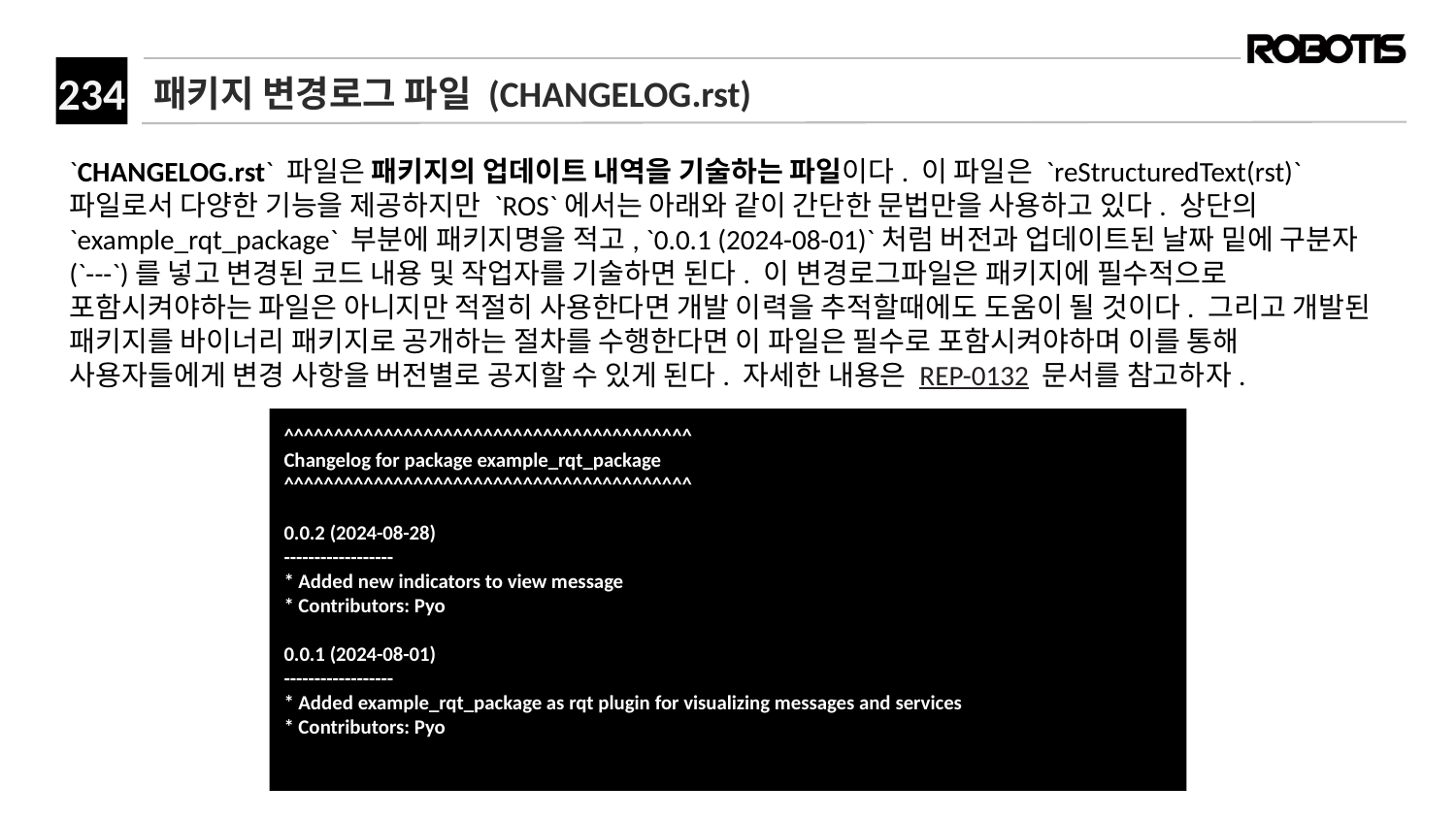

# 패키지 변경로그 파일 (CHANGELOG.rst)
`CHANGELOG.rst` 파일은 패키지의 업데이트 내역을 기술하는 파일이다. 이 파일은 `reStructuredText(rst)` 파일로서 다양한 기능을 제공하지만 `ROS`에서는 아래와 같이 간단한 문법만을 사용하고 있다. 상단의 `example_rqt_package` 부분에 패키지명을 적고, `0.0.1 (2024-08-01)`처럼 버전과 업데이트된 날짜 밑에 구분자(`---`)를 넣고 변경된 코드 내용 및 작업자를 기술하면 된다. 이 변경로그파일은 패키지에 필수적으로 포함시켜야하는 파일은 아니지만 적절히 사용한다면 개발 이력을 추적할때에도 도움이 될 것이다. 그리고 개발된 패키지를 바이너리 패키지로 공개하는 절차를 수행한다면 이 파일은 필수로 포함시켜야하며 이를 통해 사용자들에게 변경 사항을 버전별로 공지할 수 있게 된다. 자세한 내용은 REP-0132 문서를 참고하자.
^^^^^^^^^^^^^^^^^^^^^^^^^^^^^^^^^^^^^^^^^
Changelog for package example_rqt_package
^^^^^^^^^^^^^^^^^^^^^^^^^^^^^^^^^^^^^^^^^

0.0.2 (2024-08-28)
------------------
* Added new indicators to view message
* Contributors: Pyo

0.0.1 (2024-08-01)
------------------
* Added example_rqt_package as rqt plugin for visualizing messages and services
* Contributors: Pyo